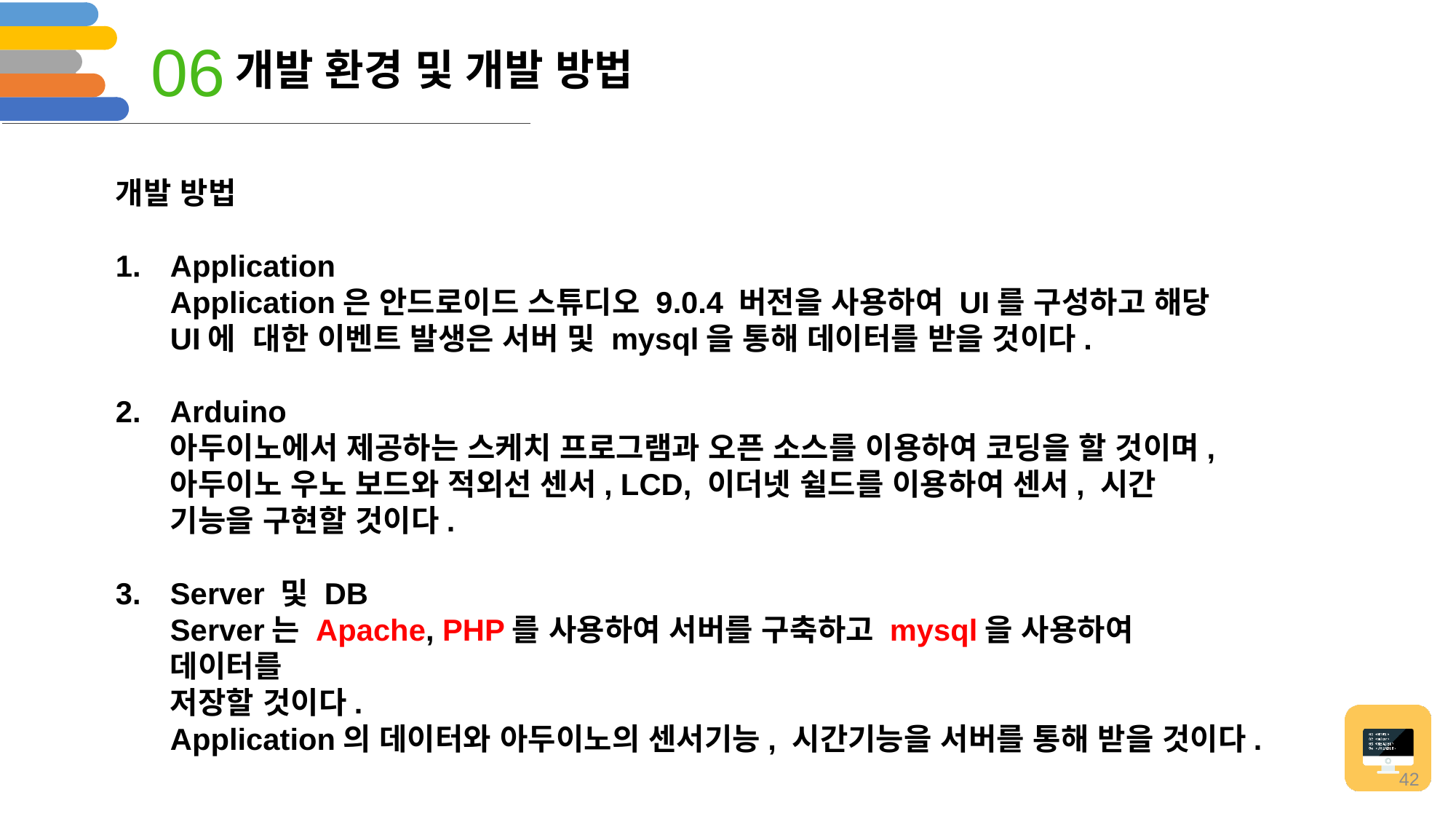

06
개발 환경 및 개발 방법
개발 방법

Application
Application은 안드로이드 스튜디오 9.0.4 버전을 사용하여 UI를 구성하고 해당 UI에  대한 이벤트 발생은 서버 및 mysql을 통해 데이터를 받을 것이다.

Arduino
아두이노에서 제공하는 스케치 프로그램과 오픈 소스를 이용하여 코딩을 할 것이며, 아두이노 우노 보드와 적외선 센서, LCD, 이더넷 쉴드를 이용하여 센서, 시간 기능을 구현할 것이다.

Server 및 DB
Server는 Apache, PHP를 사용하여 서버를 구축하고 mysql을 사용하여 데이터를
저장할 것이다.
Application의 데이터와 아두이노의 센서기능, 시간기능을 서버를 통해 받을 것이다.

42